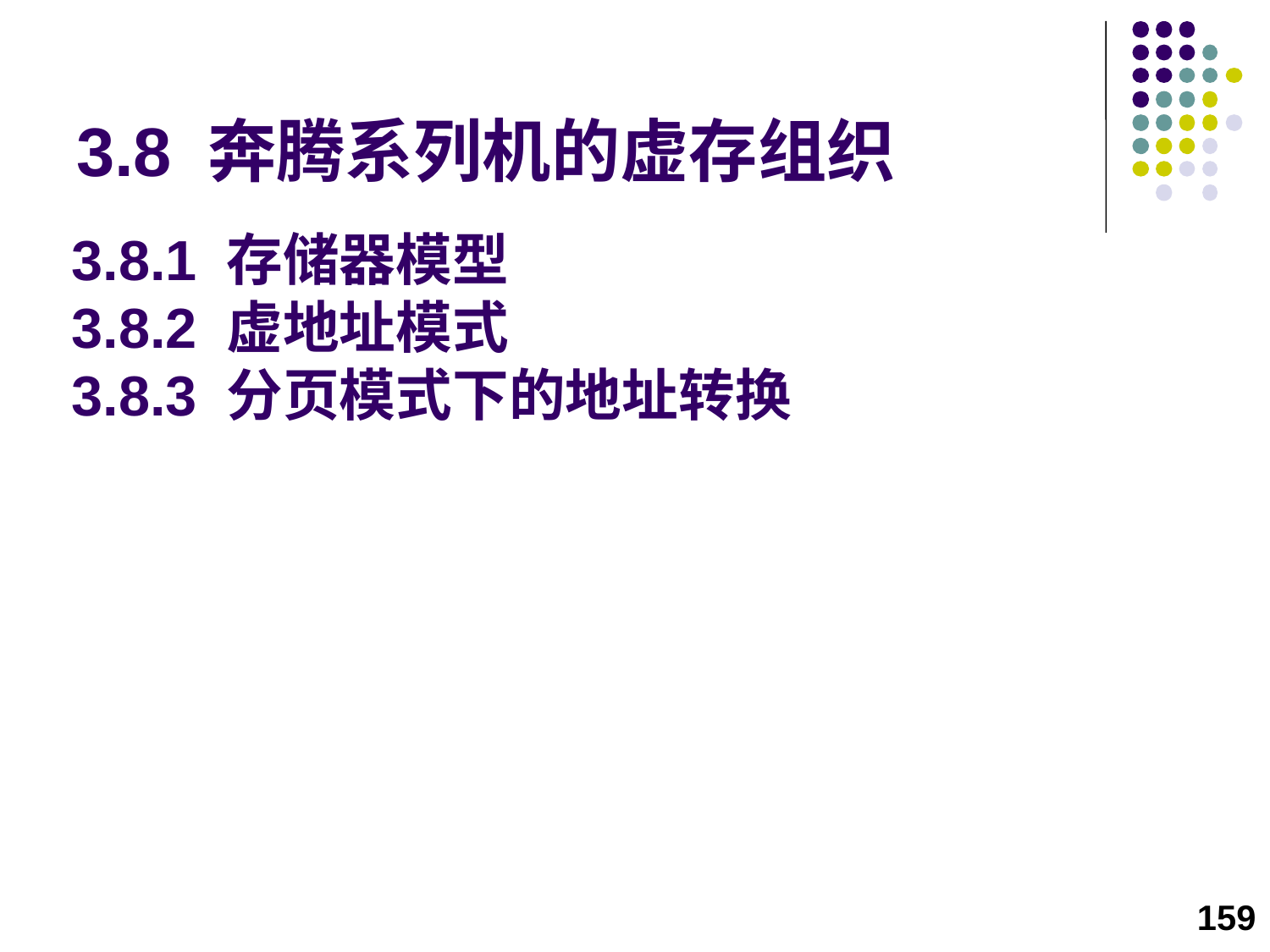

# 3.8 奔腾系列机的虚存组织
3.8.1 存储器模型
3.8.2 虚地址模式
3.8.3 分页模式下的地址转换
159